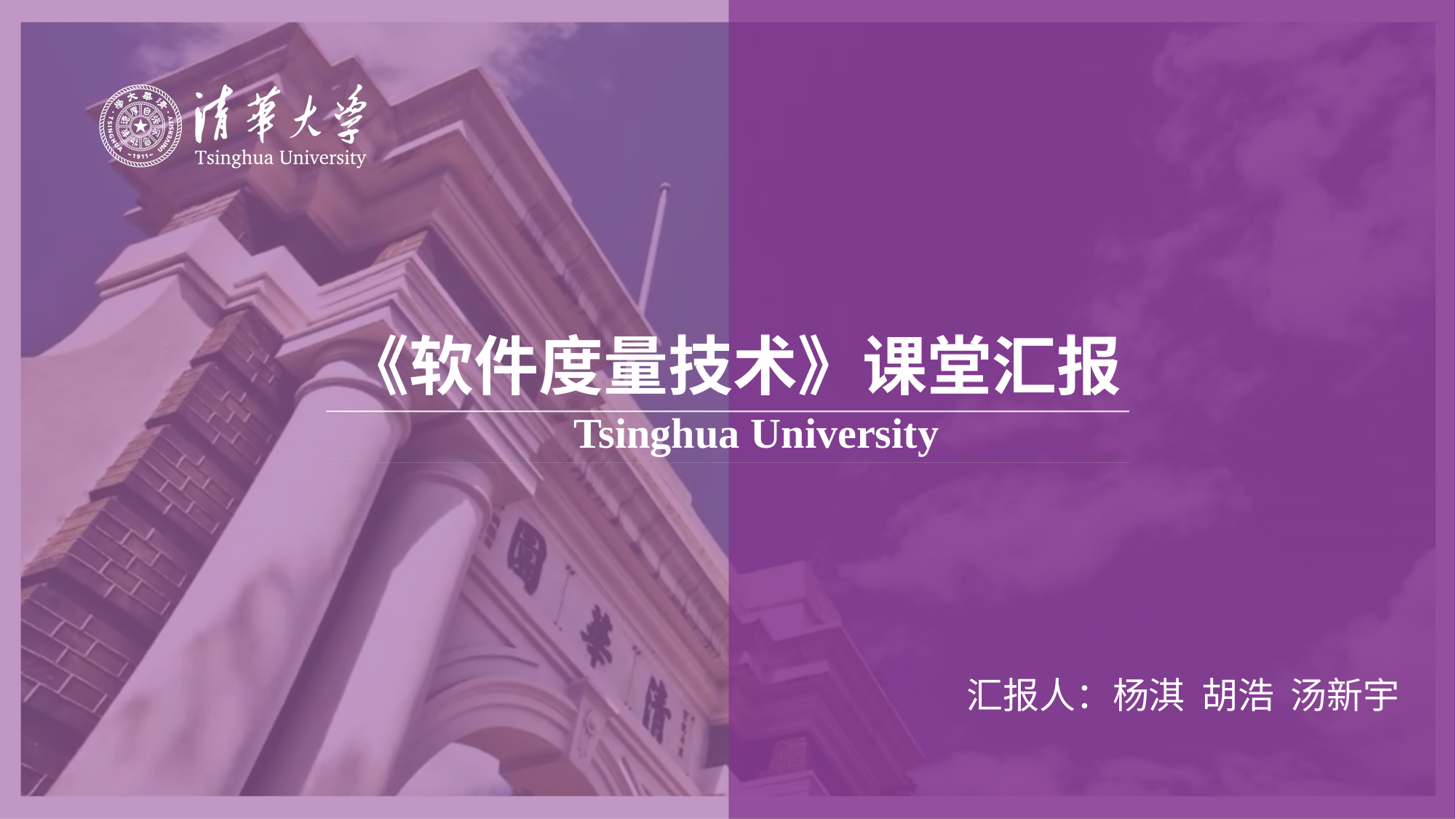

# 《软件度量技术》课堂汇报
Tsinghua University
汇报人：杨淇  胡浩  汤新宇